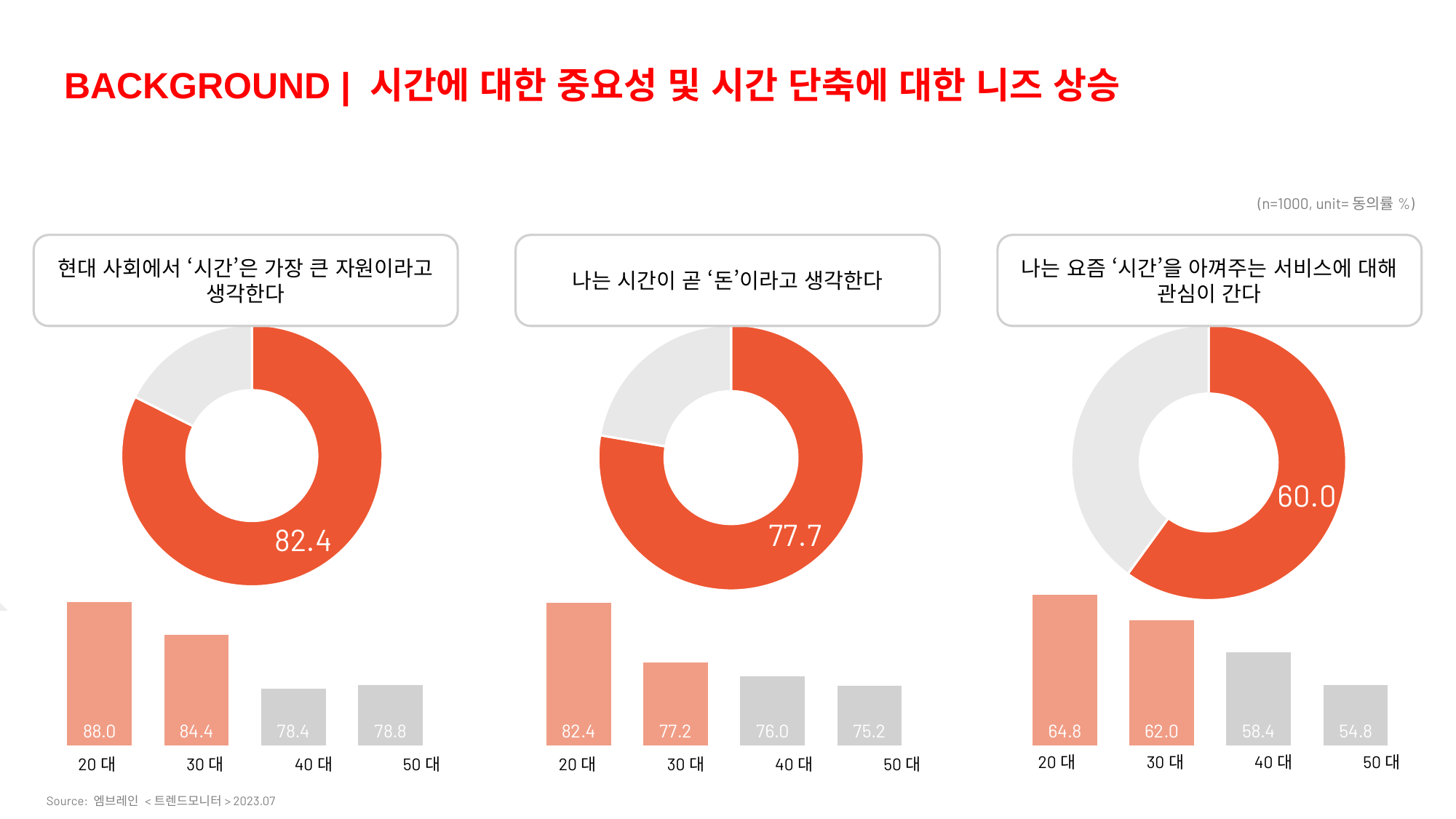

시장조사업체 자체 조사 진행 결과 10명중 8명은 ‘시간은 가장 큰 자원’으로 응답

BACKGROUND | 시간에 대한 중요성 및 시간 단축에 대한 니즈 상승
(n=1000, unit=동의률%)
현대 사회에서 ‘시간’은 가장 큰 자원이라고 생각한다
나는 시간이 곧 ‘돈’이라고 생각한다
나는 요즘 ‘시간’을 아껴주는 서비스에 대해 관심이 간다

### Chart

| Category | 판매 |
|---|---|
| 1분기 | 82.4 |
| 2분기 | 17.599999999999994 |

### Chart

| Category | 판매 |
|---|---|
| 1분기 | 77.7 |
| 2분기 | 22.299999999999997 |

### Chart

| Category | 판매 |
|---|---|
| 1분기 | 60.0 |
| 2분기 | 40.0 |

### Chart

| Category | 계열 1 |
|---|---|
| 항목 1 | 88.0 |
| 항목 2 | 84.4 |
| 항목 3 | 78.4 |
| 항목 4 | 78.8 |

### Chart

| Category | 계열 1 |
|---|---|
| 항목 1 | 82.4 |
| 항목 2 | 77.2 |
| 항목 3 | 76.0 |
| 항목 4 | 75.2 |

### Chart

| Category | 계열 1 |
|---|---|
| 항목 1 | 64.8 |
| 항목 2 | 62.0 |
| 항목 3 | 58.4 |
| 항목 4 | 54.8 |
| 20대 | 30대 | 40대 | 50대 |
| --- | --- | --- | --- |
| 20대 | 30대 | 40대 | 50대 |
| --- | --- | --- | --- |
| 20대 | 30대 | 40대 | 50대 |
| --- | --- | --- | --- |
Source: 엠브레인 <트렌드모니터> 2023.07